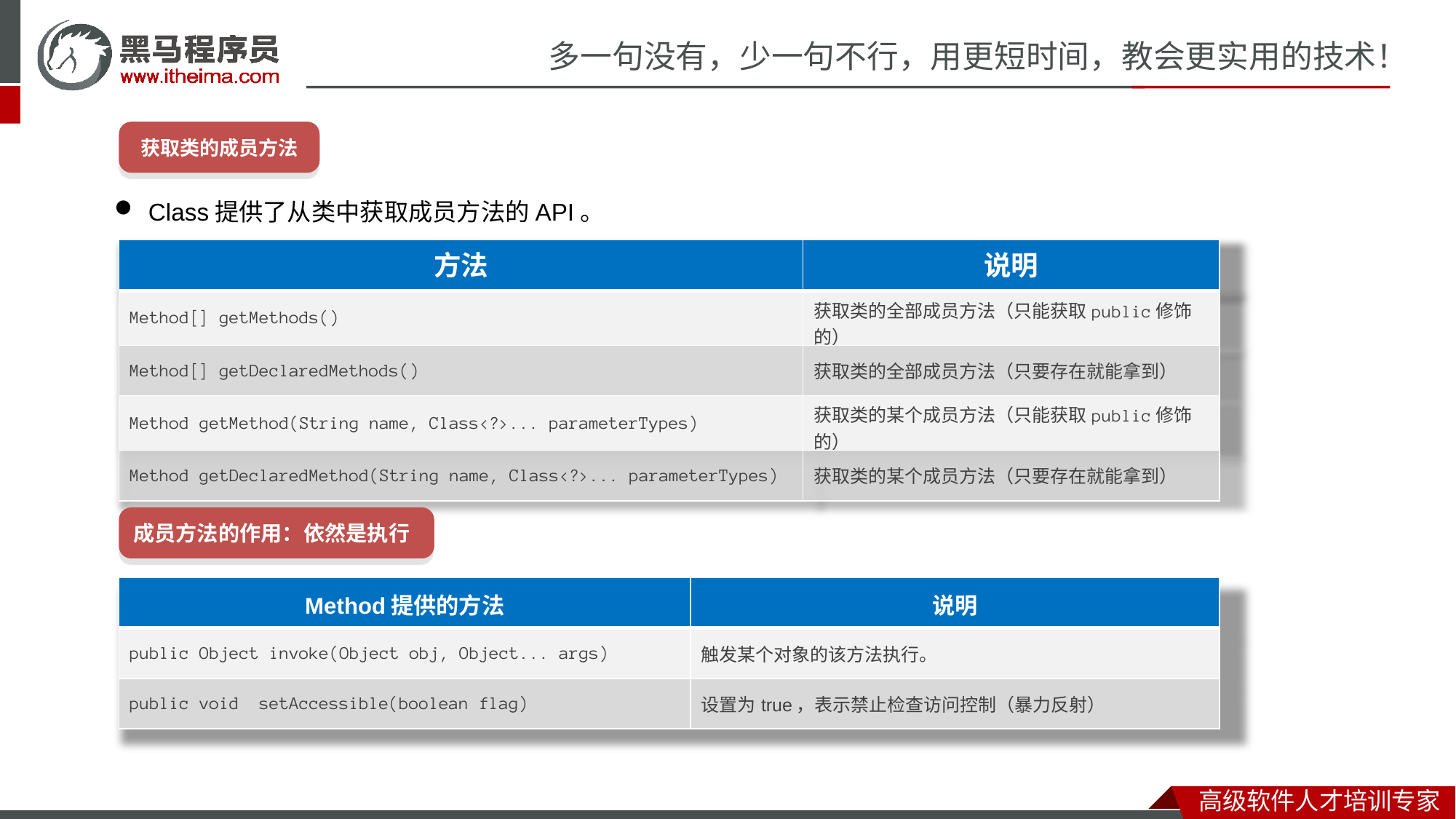

获取类的成员方法
Class提供了从类中获取成员方法的API。
| 方法 | 说明 |
| --- | --- |
| Method[] getMethods​() | 获取类的全部成员方法（只能获取public修饰的） |
| Method[] getDeclaredMethods​() | 获取类的全部成员方法（只要存在就能拿到） |
| Method getMethod​(String name, Class<?>... parameterTypes) | 获取类的某个成员方法（只能获取public修饰的） |
| Method getDeclaredMethod​(String name, Class<?>... parameterTypes) | 获取类的某个成员方法（只要存在就能拿到） |
成员方法的作用：依然是执行
| Method提供的方法 | 说明 |
| --- | --- |
| public Object invoke​(Object obj, Object... args) | 触发某个对象的该方法执行。 |
| public void setAccessible(boolean flag) | 设置为true，表示禁止检查访问控制（暴力反射） |